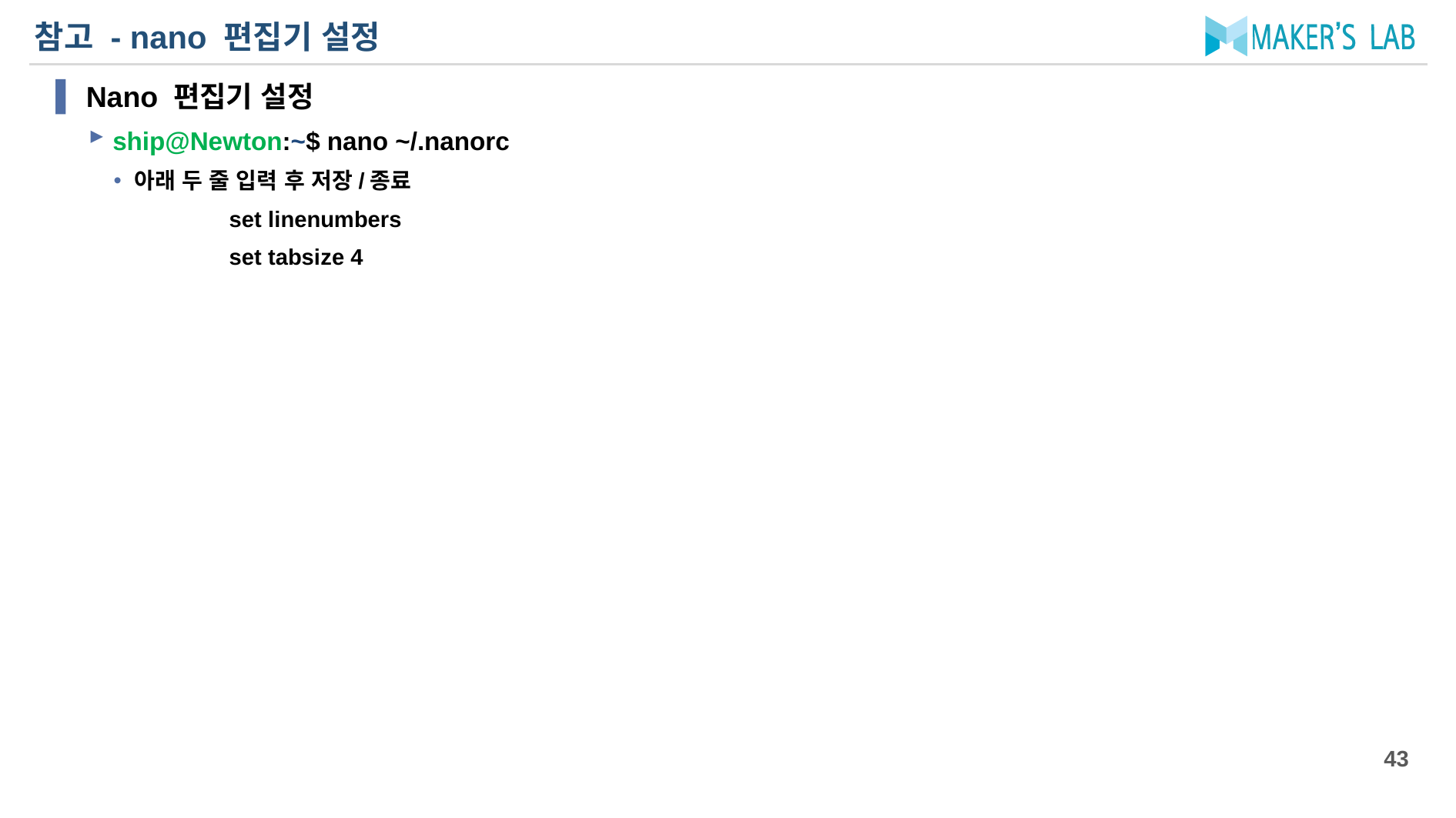

# 참고 - nano 편집기 설정
Nano 편집기 설정
ship@Newton:~$ nano ~/.nanorc
아래 두 줄 입력 후 저장/종료
	set linenumbers
	set tabsize 4

43